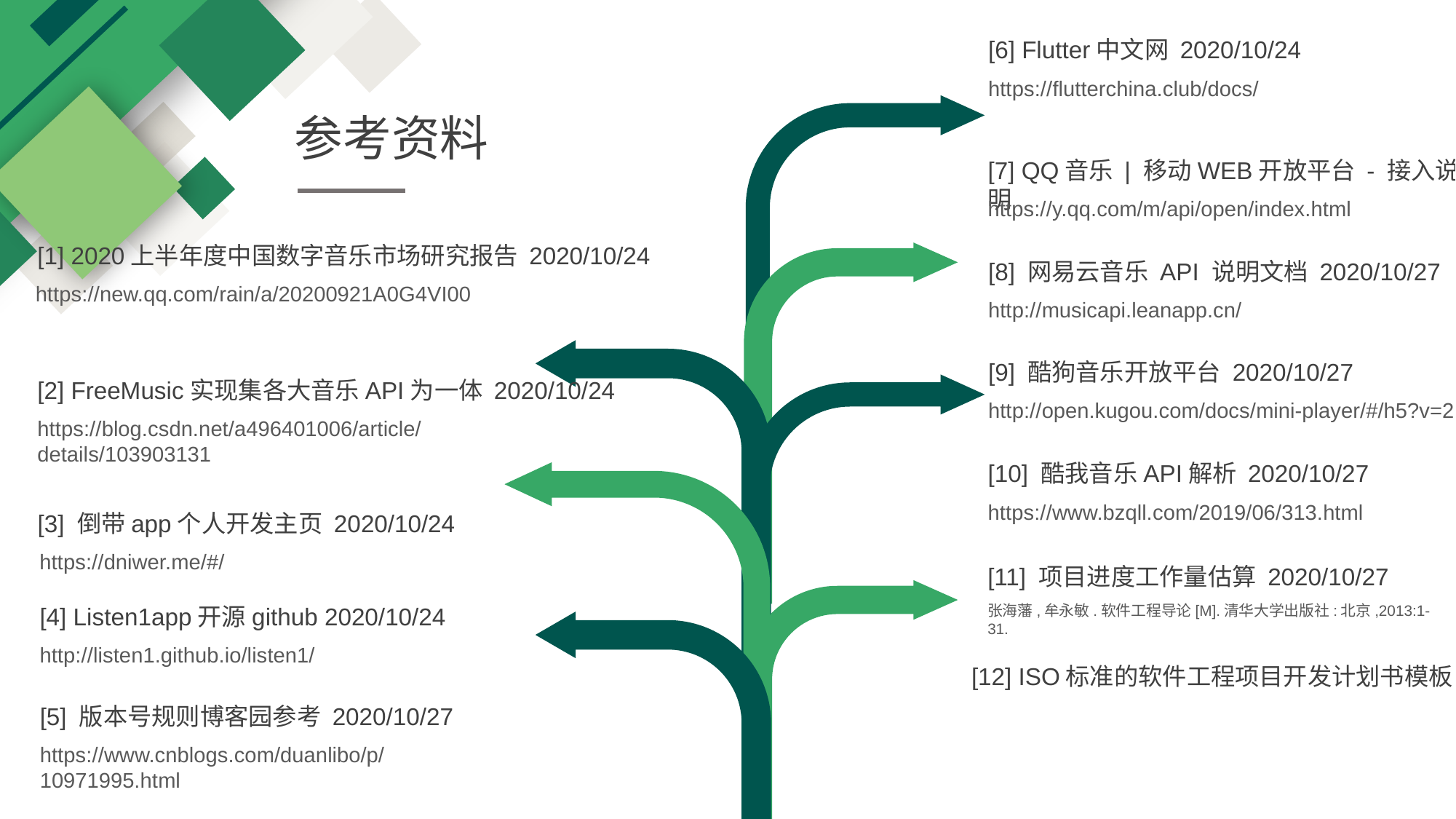

[6] Flutter中文网 2020/10/24
https://flutterchina.club/docs/

参考资料
[7] QQ音乐 | 移动WEB开放平台 - 接入说明
https://y.qq.com/m/api/open/index.html
[1] 2020上半年度中国数字音乐市场研究报告 2020/10/24

[8] 网易云音乐 API 说明文档 2020/10/27
https://new.qq.com/rain/a/20200921A0G4VI00
http://musicapi.leanapp.cn/

[9] 酷狗音乐开放平台 2020/10/27
[2] FreeMusic实现集各大音乐API为一体 2020/10/24

http://open.kugou.com/docs/mini-player/#/h5?v=2
https://blog.csdn.net/a496401006/article/details/103903131
[10] 酷我音乐API解析 2020/10/27

https://www.bzqll.com/2019/06/313.html
[3] 倒带app个人开发主页 2020/10/24
https://dniwer.me/#/
[11] 项目进度工作量估算 2020/10/27

[4] Listen1app开源github 2020/10/24
张海藩,牟永敏.软件工程导论[M].清华大学出版社:北京,2013:1-31.

http://listen1.github.io/listen1/
[12] ISO标准的软件工程项目开发计划书模板
[5] 版本号规则博客园参考 2020/10/27
https://www.cnblogs.com/duanlibo/p/10971995.html